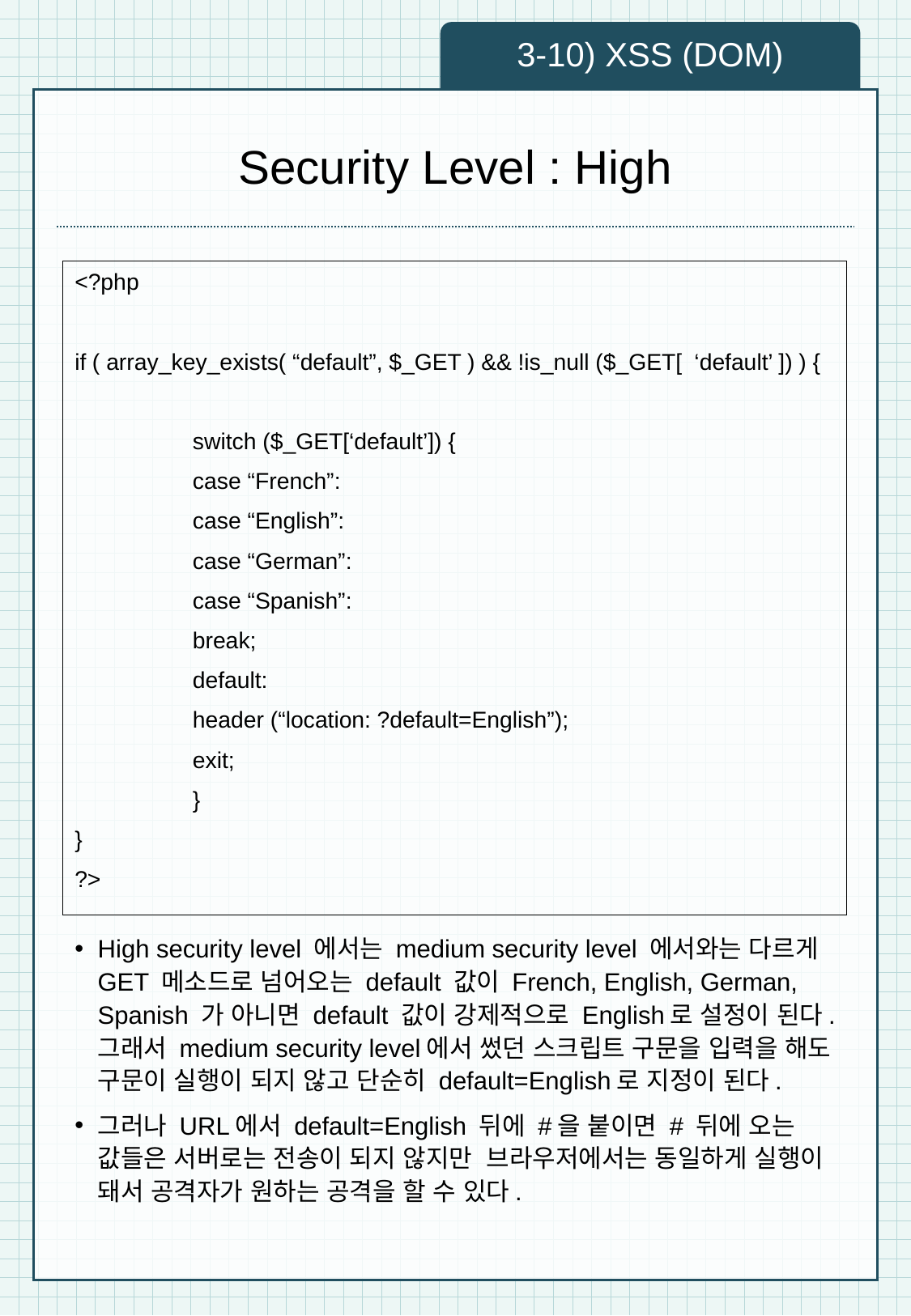

3-10) XSS (DOM)

# Security Level : High
<?php

if ( array_key_exists( “default”, $_GET ) && !is_null ($_GET[  ‘default’ ]) ) {

	switch ($_GET[‘default’]) {
		case “French”:
		case “English”:
		case “German”:
		case “Spanish”:
			break;
		default:
			header (“location: ?default=English”);
			exit;
		}
}
?>
High security level 에서는 medium security level 에서와는 다르게 GET 메소드로 넘어오는 default 값이 French, English, German, Spanish 가 아니면 default 값이 강제적으로 English로 설정이 된다. 그래서 medium security level에서 썼던 스크립트 구문을 입력을 해도 구문이 실행이 되지 않고 단순히 default=English로 지정이 된다.
그러나 URL에서 default=English 뒤에 #을 붙이면 # 뒤에 오는 값들은 서버로는 전송이 되지 않지만  브라우저에서는 동일하게 실행이 돼서 공격자가 원하는 공격을 할 수 있다.